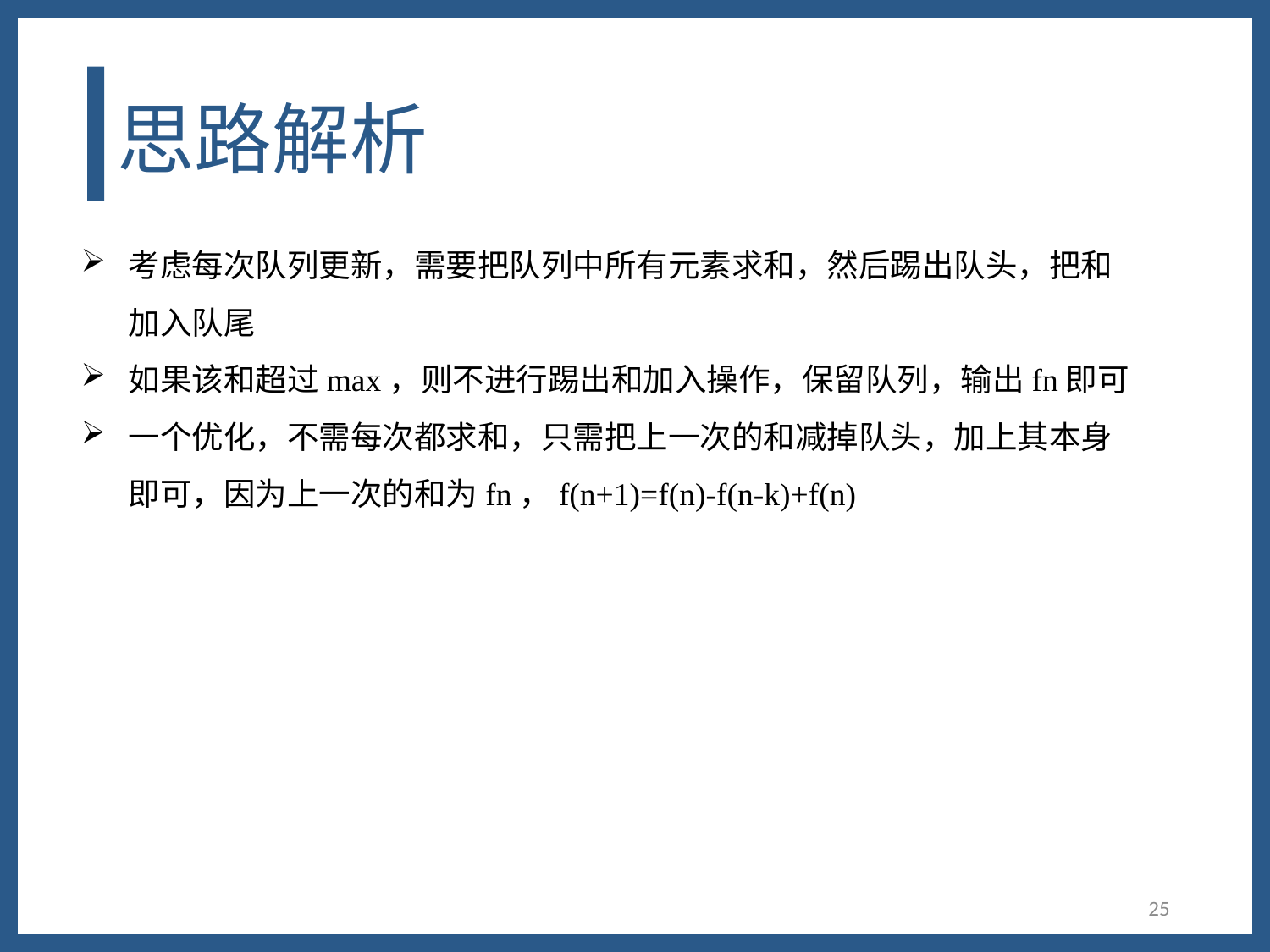

# 思路解析
考虑每次队列更新，需要把队列中所有元素求和，然后踢出队头，把和加入队尾
如果该和超过max，则不进行踢出和加入操作，保留队列，输出fn即可
一个优化，不需每次都求和，只需把上一次的和减掉队头，加上其本身即可，因为上一次的和为fn，f(n+1)=f(n)-f(n-k)+f(n)

25